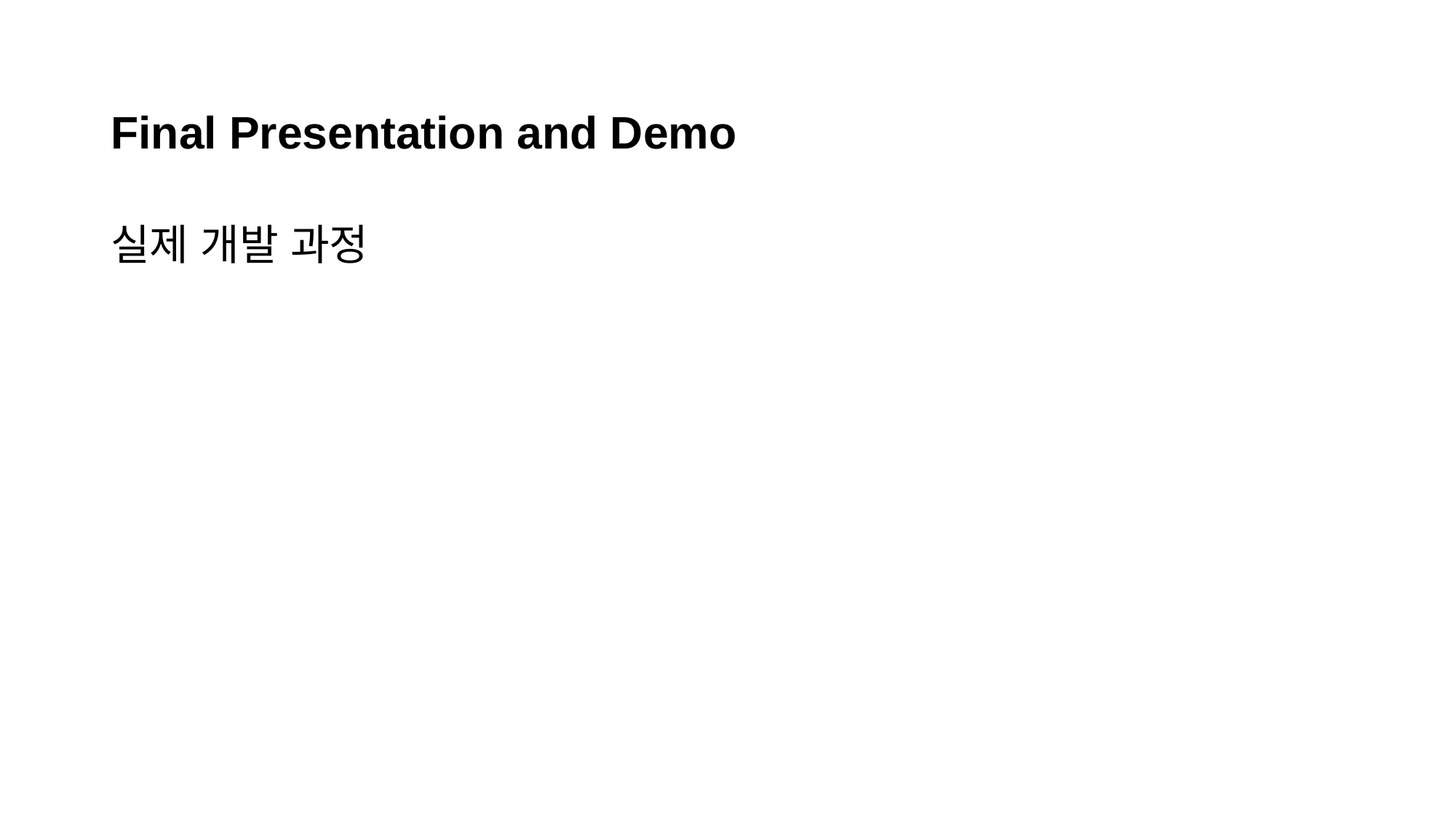

# Final Presentation and Demo
실제 개발 과정